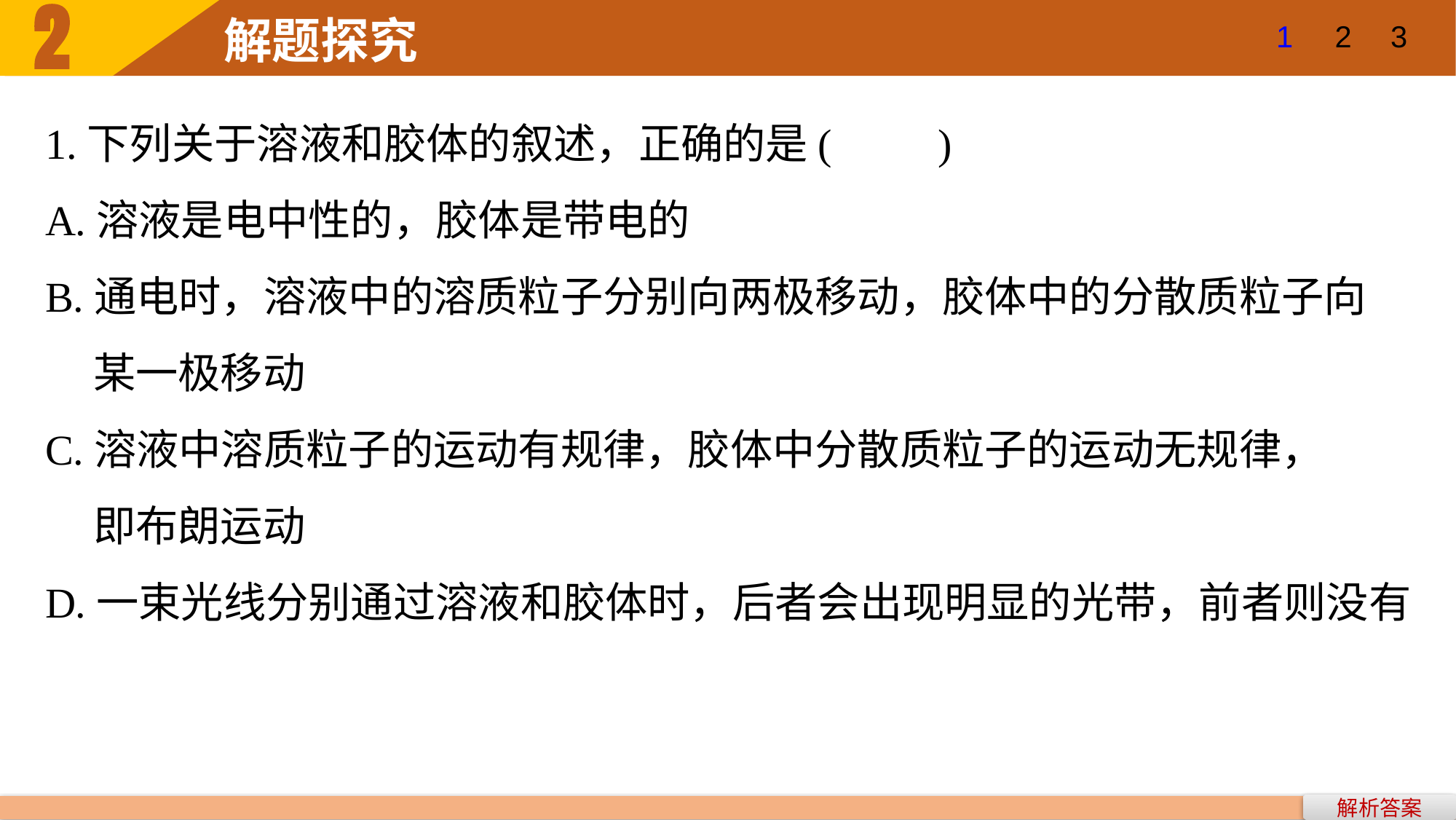

1
2
3
1.下列关于溶液和胶体的叙述，正确的是(　　)
A.溶液是电中性的，胶体是带电的
B.通电时，溶液中的溶质粒子分别向两极移动，胶体中的分散质粒子向
    某一极移动
C.溶液中溶质粒子的运动有规律，胶体中分散质粒子的运动无规律，
    即布朗运动
D.一束光线分别通过溶液和胶体时，后者会出现明显的光带，前者则没有
解析答案